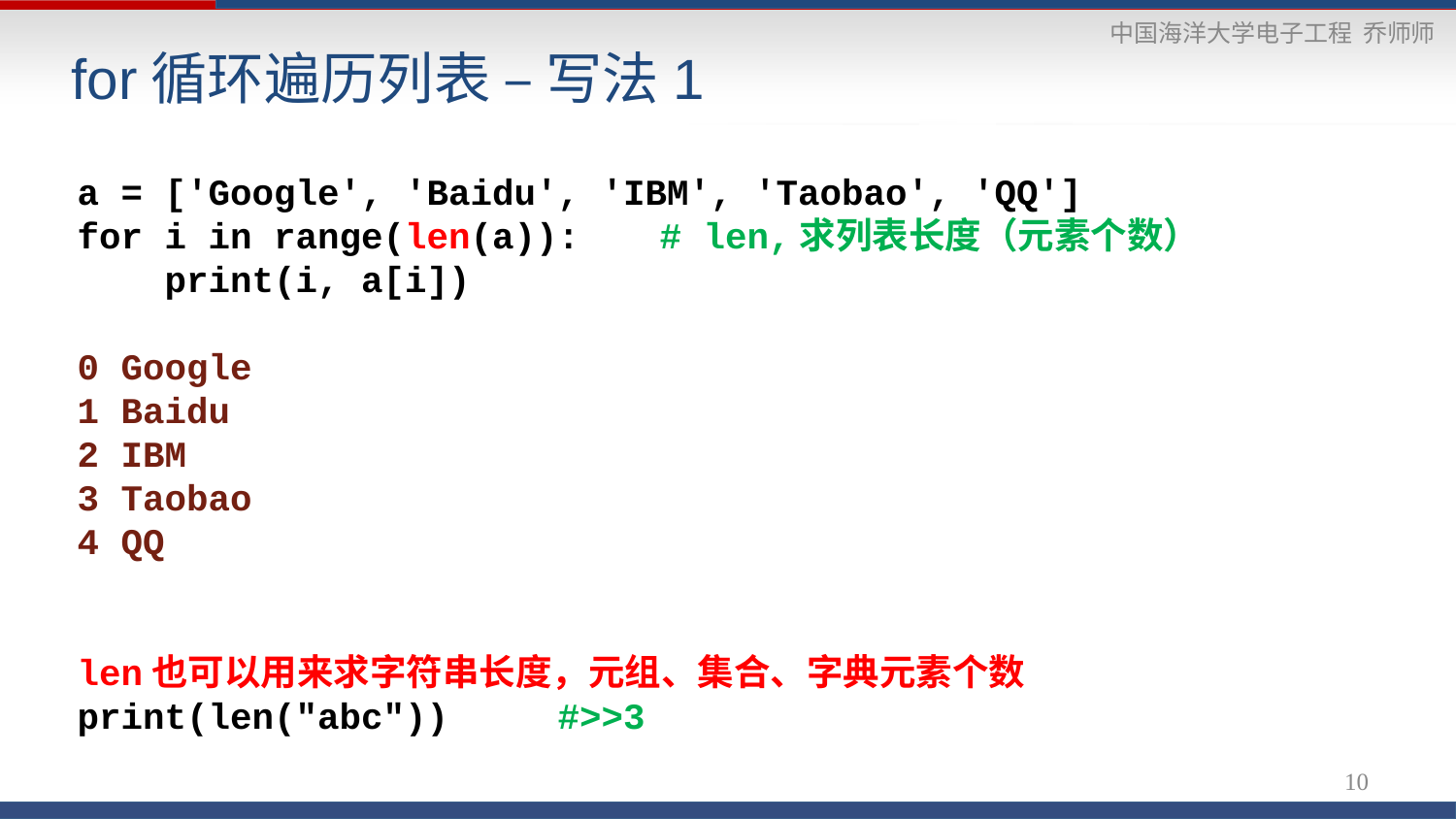

# for循环遍历列表 – 写法1

a = ['Google', 'Baidu', 'IBM', 'Taobao', 'QQ']
for i in range(len(a)):	# len,求列表长度（元素个数）
    print(i, a[i])

0 Google
1 Baidu
2 IBM
3 Taobao
4 QQ

len也可以用来求字符串长度，元组、集合、字典元素个数
print(len("abc"))     #>>3
10